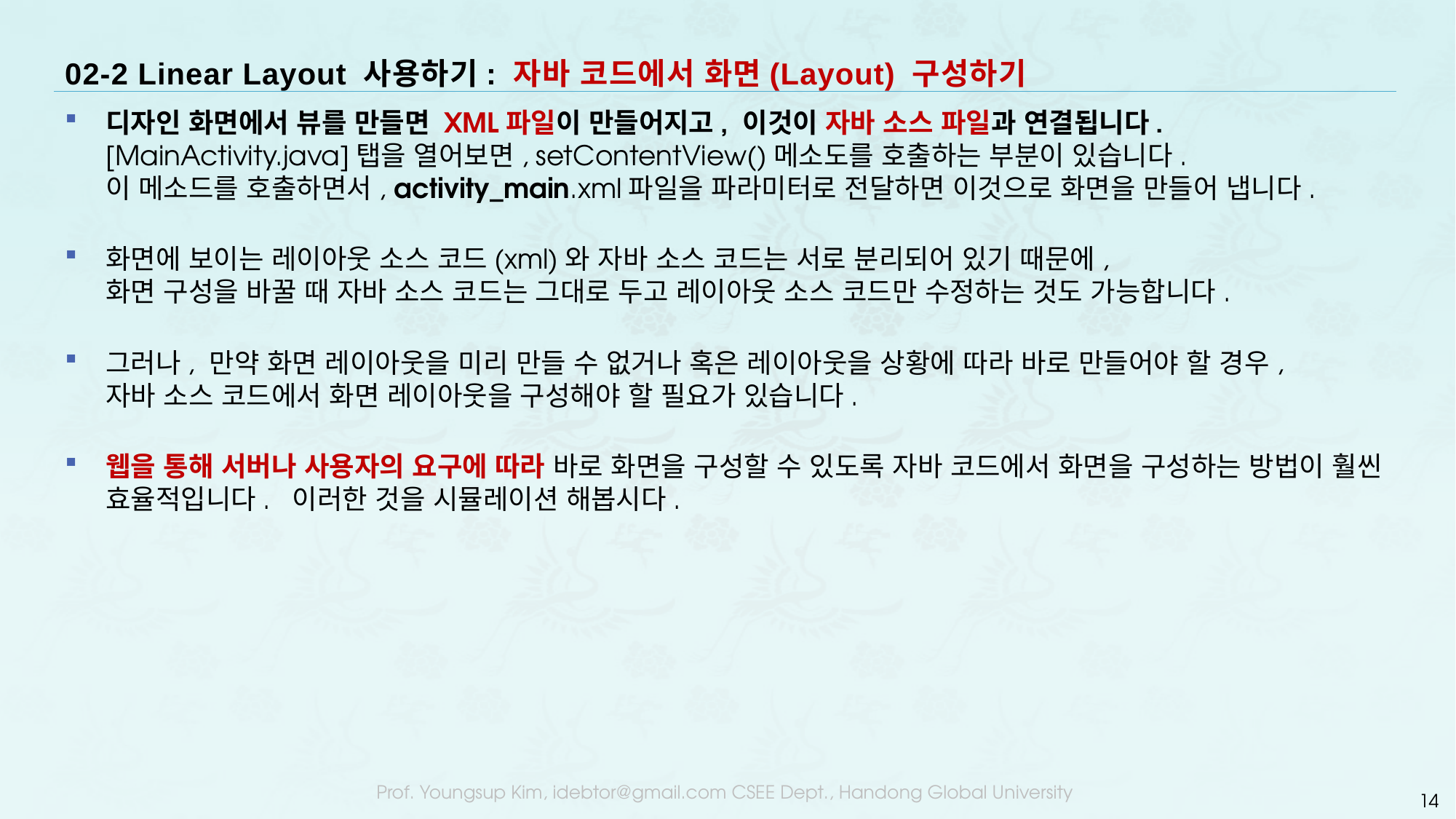

# 02-2 Linear Layout 사용하기: 자바 코드에서 화면(Layout) 구성하기
디자인 화면에서 뷰를 만들면 XML파일이 만들어지고, 이것이 자바 소스 파일과 연결됩니다.
[MainActivity.java]탭을 열어보면, setContentView()메소도를 호출하는 부분이 있습니다.
이 메소드를 호출하면서, activity_main.xml파일을 파라미터로 전달하면 이것으로 화면을 만들어 냅니다.
화면에 보이는 레이아웃 소스 코드(xml)와 자바 소스 코드는 서로 분리되어 있기 때문에,
화면 구성을 바꿀 때 자바 소스 코드는 그대로 두고 레이아웃 소스 코드만 수정하는 것도 가능합니다.
그러나, 만약 화면 레이아웃을 미리 만들 수 없거나 혹은 레이아웃을 상황에 따라 바로 만들어야 할 경우,
자바 소스 코드에서 화면 레이아웃을 구성해야 할 필요가 있습니다.
웹을 통해 서버나 사용자의 요구에 따라 바로 화면을 구성할 수 있도록 자바 코드에서 화면을 구성하는 방법이 훨씬 효율적입니다.  이러한 것을 시뮬레이션 해봅시다.

14